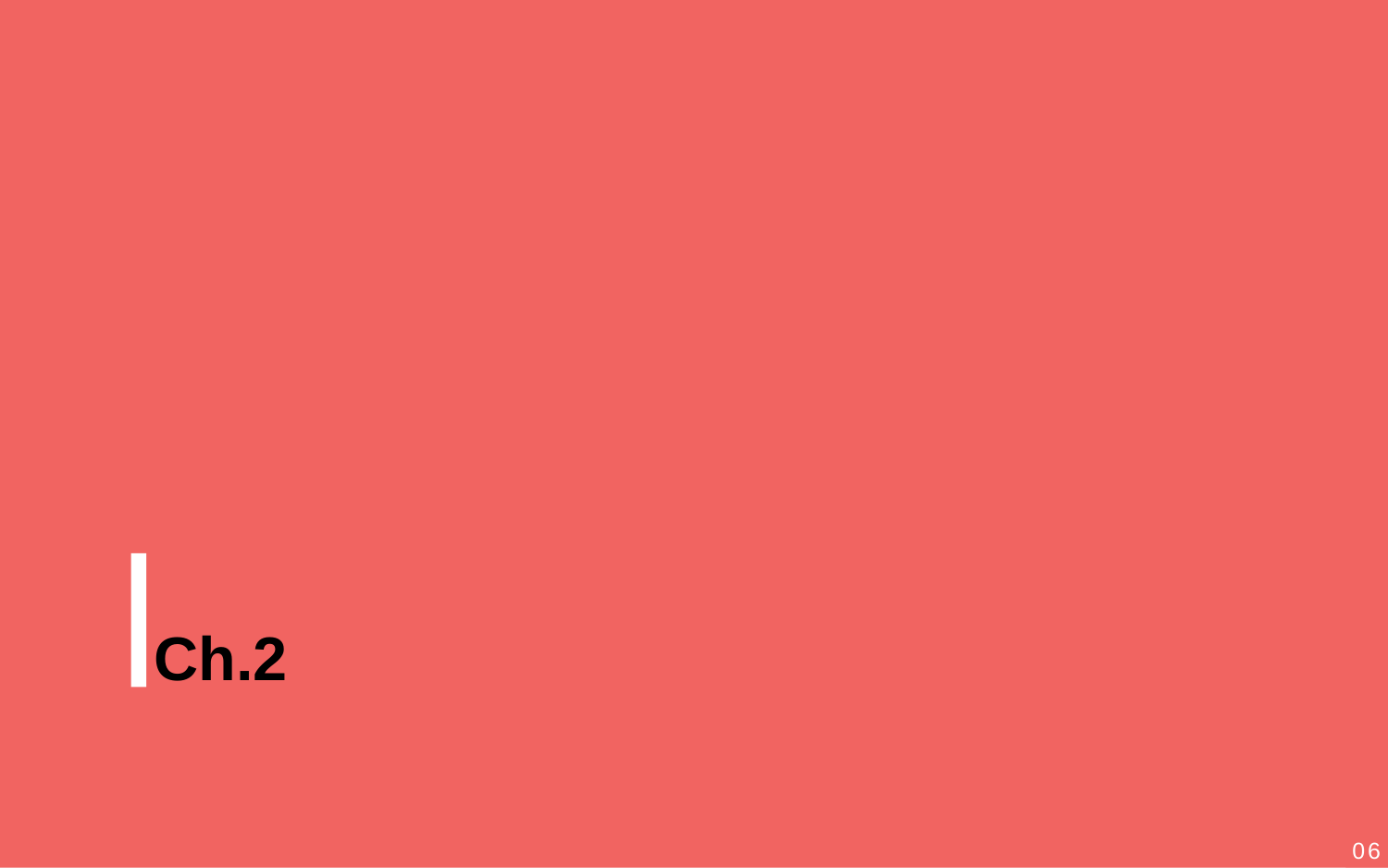

프로그램 구성
Ch.2 Project Configuration

6
0